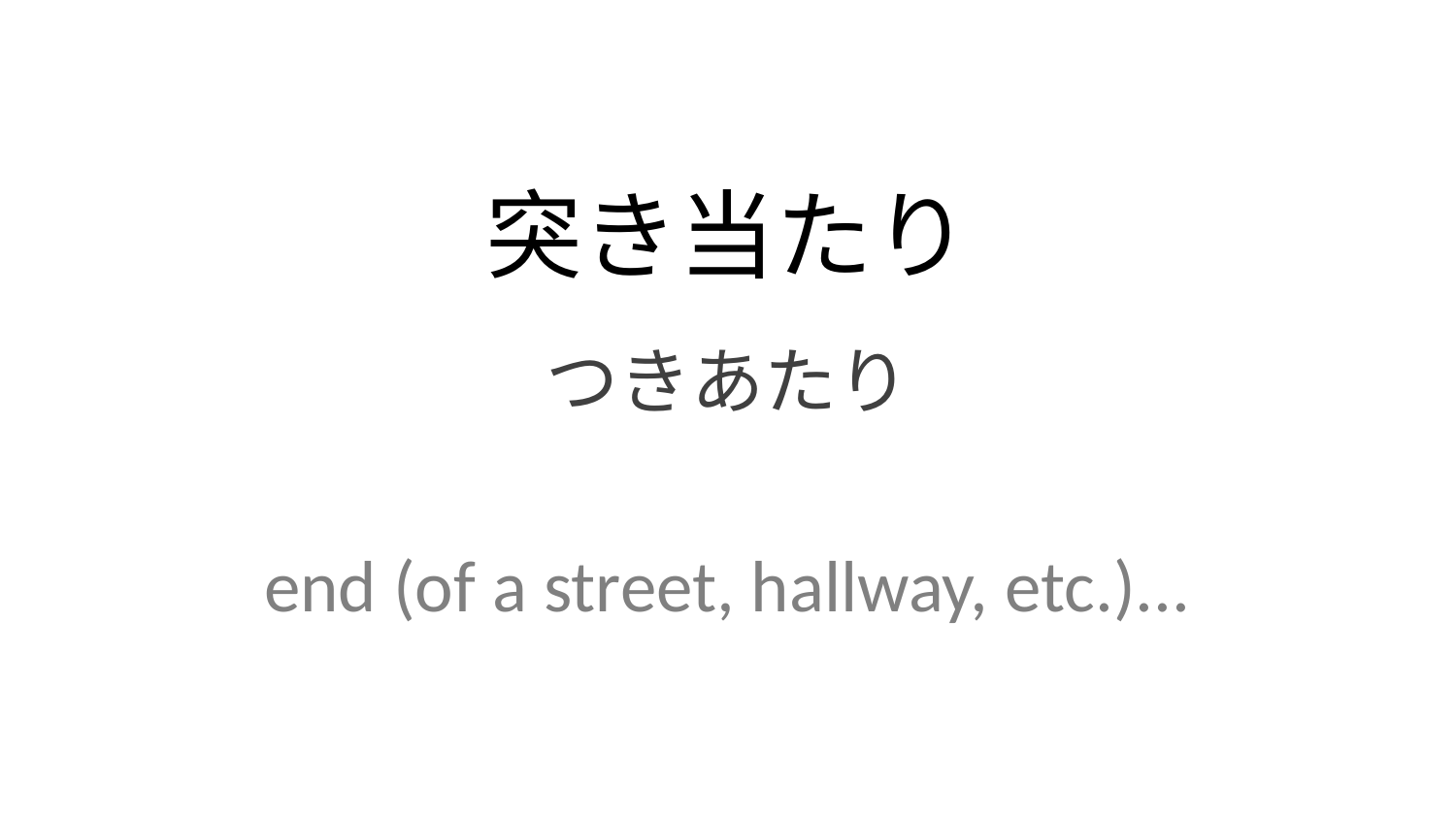

突き当たり

つきあたり
end (of a street, hallway, etc.)...